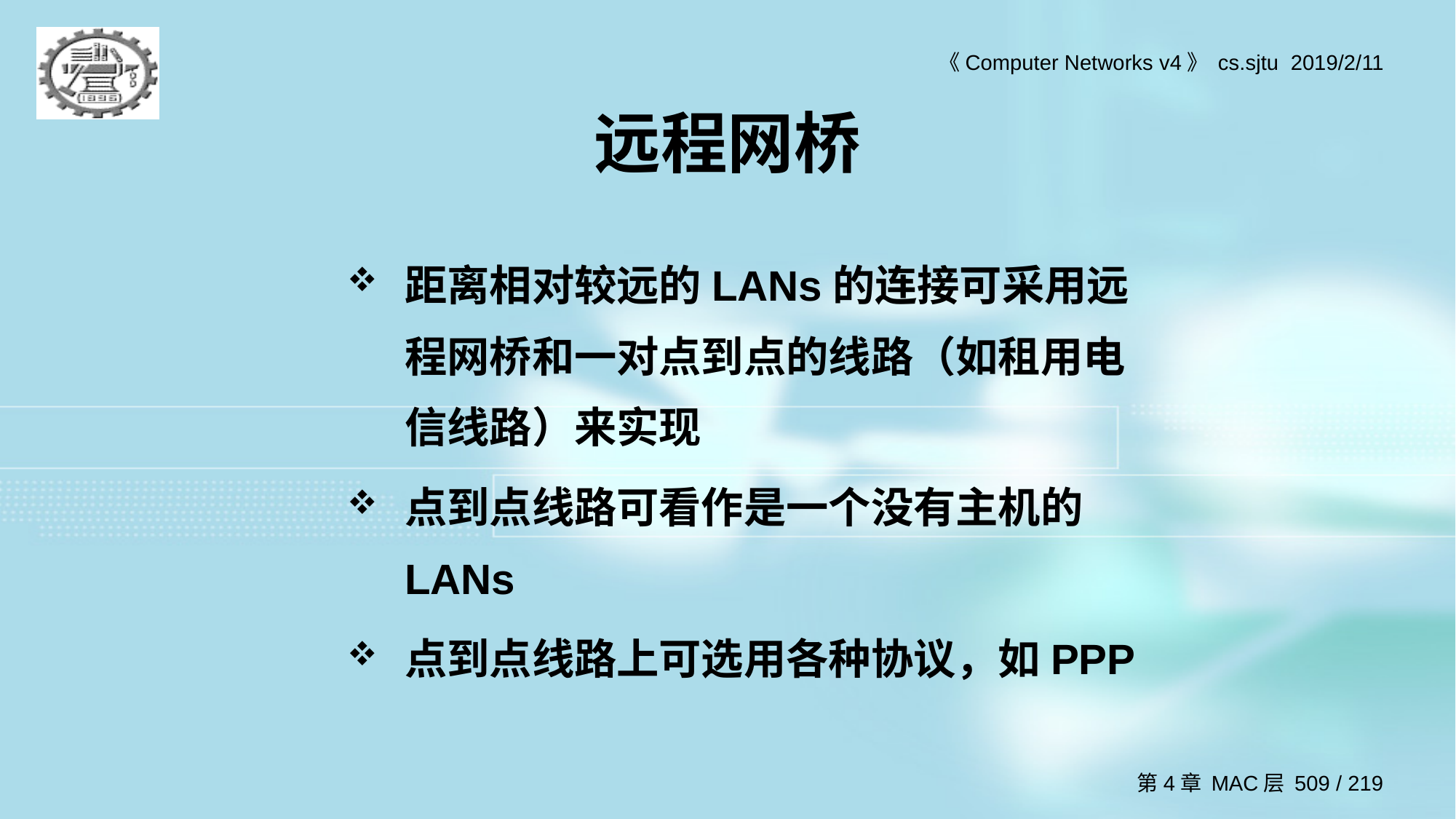

# 远程网桥
距离相对较远的LANs的连接可采用远程网桥和一对点到点的线路（如租用电信线路）来实现
点到点线路可看作是一个没有主机的LANs
点到点线路上可选用各种协议，如PPP